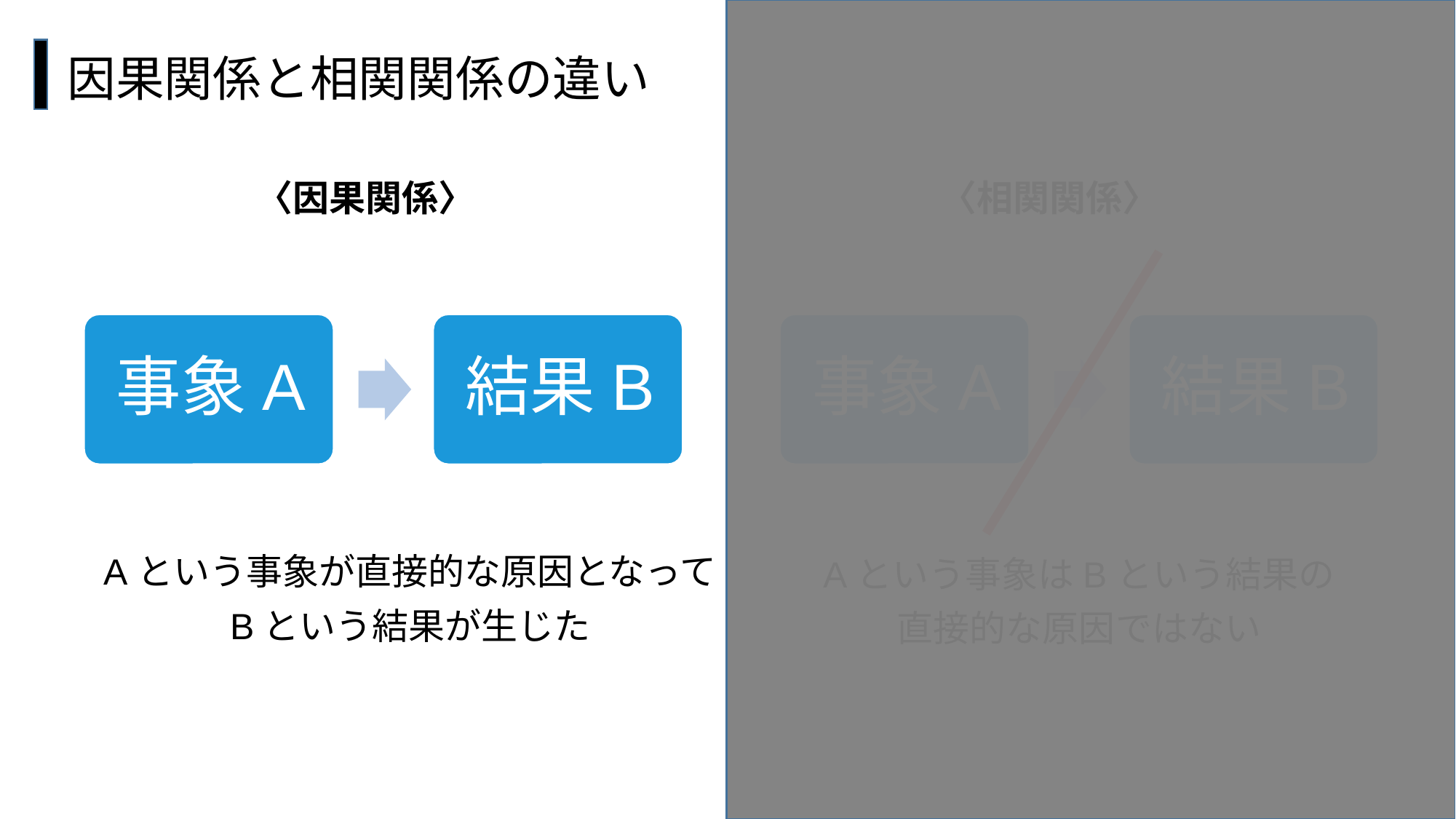

因果関係と相関関係の違い
#
〈因果関係〉
〈相関関係〉
事象A

結果B
事象A

結果B
Aという事象が直接的な原因となって
Bという結果が生じた
Aという事象はBという結果の
直接的な原因ではない